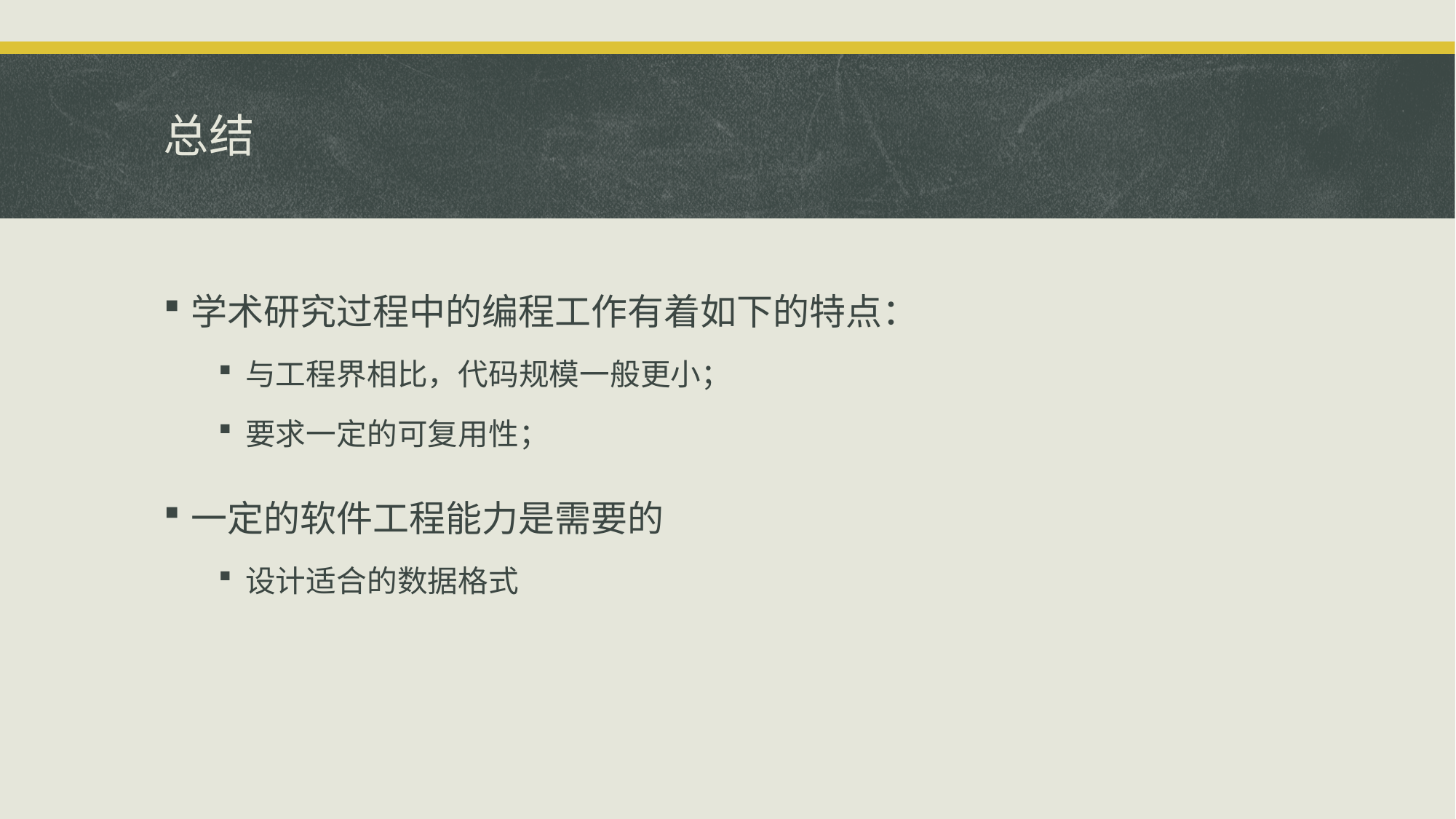

# 总结
学术研究过程中的编程工作有着如下的特点：
与工程界相比，代码规模一般更小；
要求一定的可复用性；
一定的软件工程能力是需要的
设计适合的数据格式